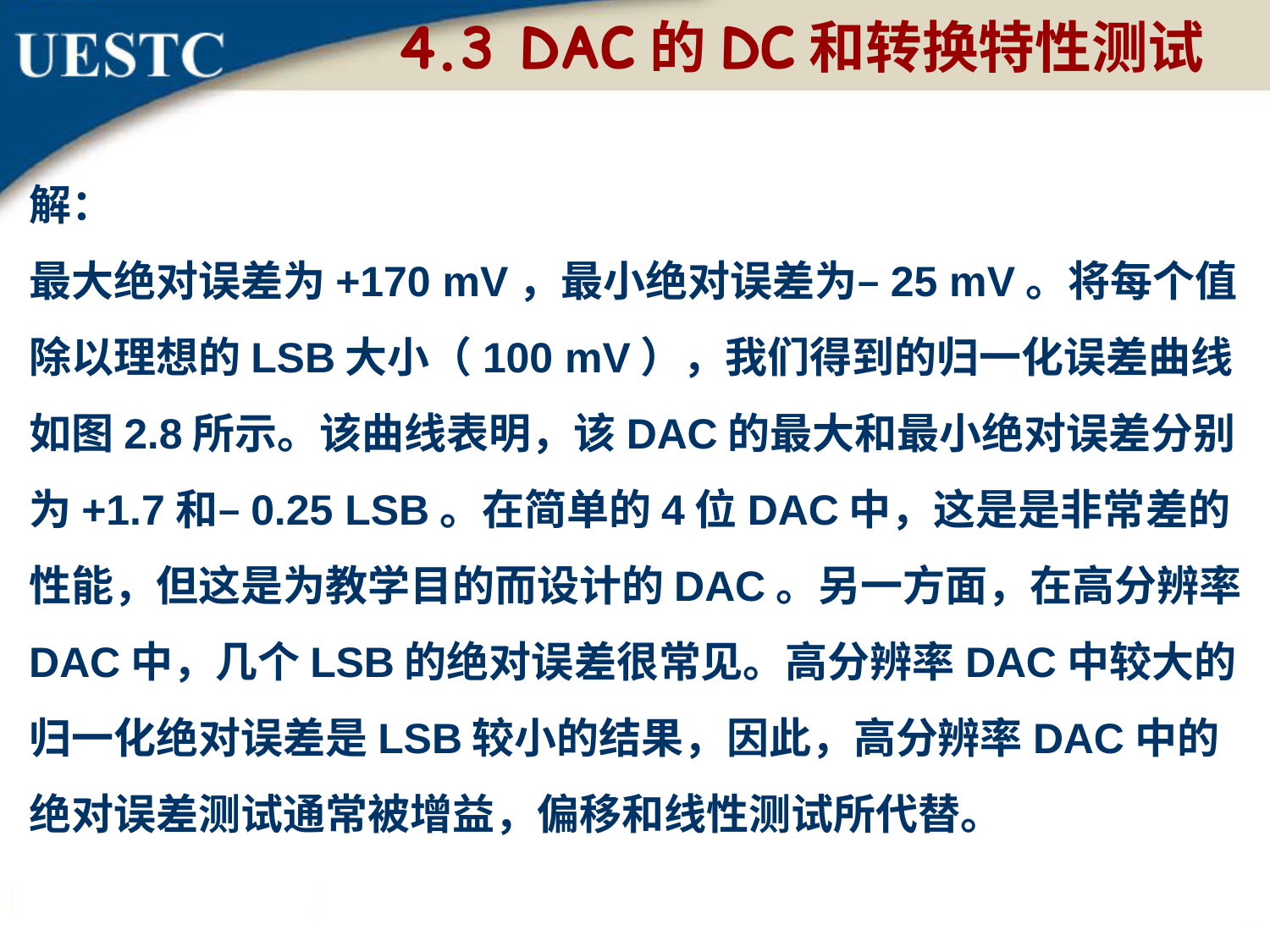

4.3 DAC的DC和转换特性测试
解：
最大绝对误差为+170 mV，最小绝对误差为–25 mV。将每个值除以理想的LSB大小（100 mV），我们得到的归一化误差曲线如图2.8所示。该曲线表明，该DAC的最大和最小绝对误差分别为+1.7和–0.25 LSB。在简单的4位DAC中，这是是非常差的性能，但这是为教学目的而设计的DAC。另一方面，在高分辨率DAC中，几个LSB的绝对误差很常见。高分辨率DAC中较大的归一化绝对误差是LSB较小的结果，因此，高分辨率DAC中的绝对误差测试通常被增益，偏移和线性测试所代替。